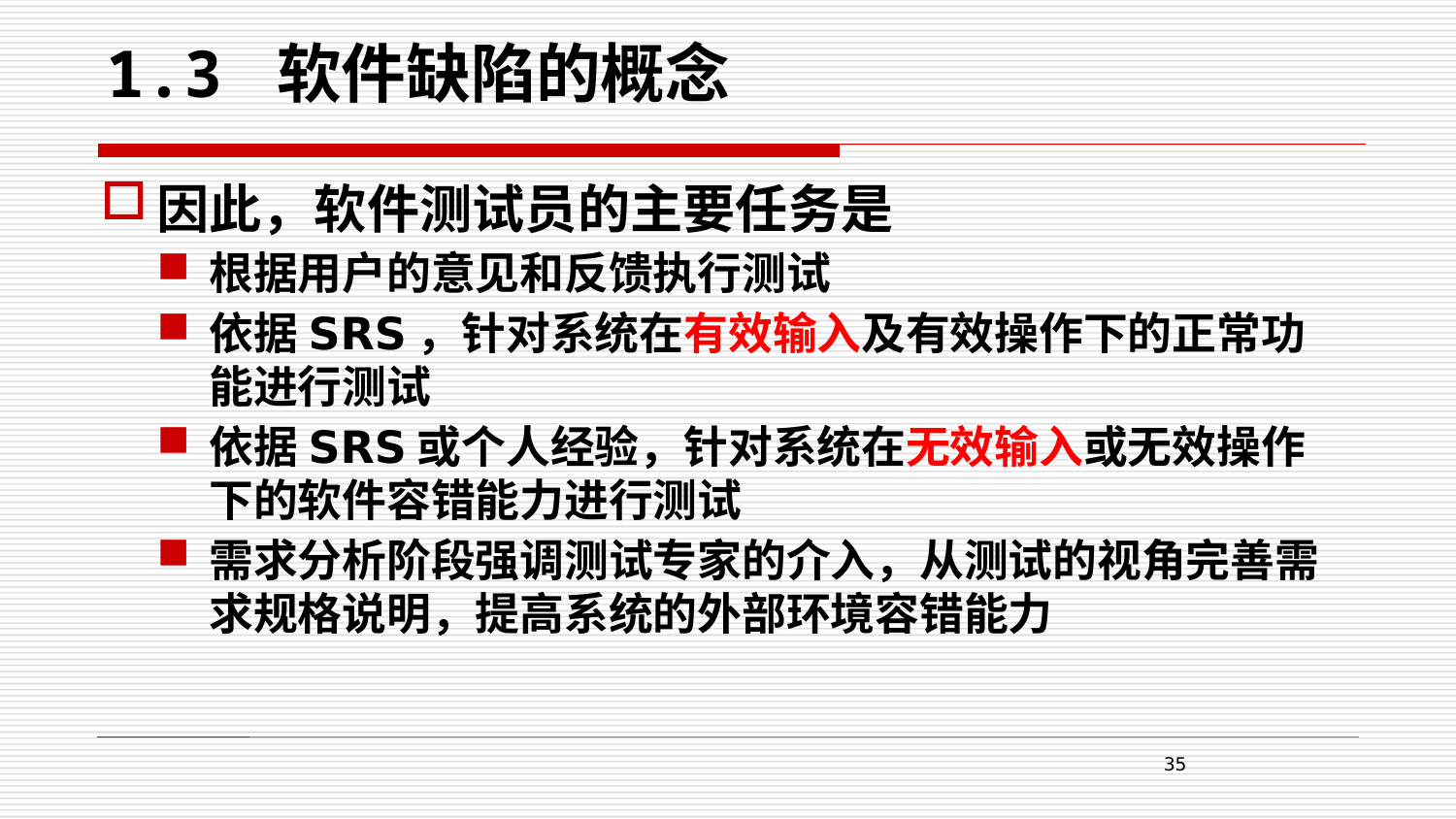

# 1.3 软件缺陷的概念
因此，软件测试员的主要任务是
根据用户的意见和反馈执行测试
依据SRS，针对系统在有效输入及有效操作下的正常功能进行测试
依据SRS或个人经验，针对系统在无效输入或无效操作下的软件容错能力进行测试
需求分析阶段强调测试专家的介入，从测试的视角完善需求规格说明，提高系统的外部环境容错能力
35